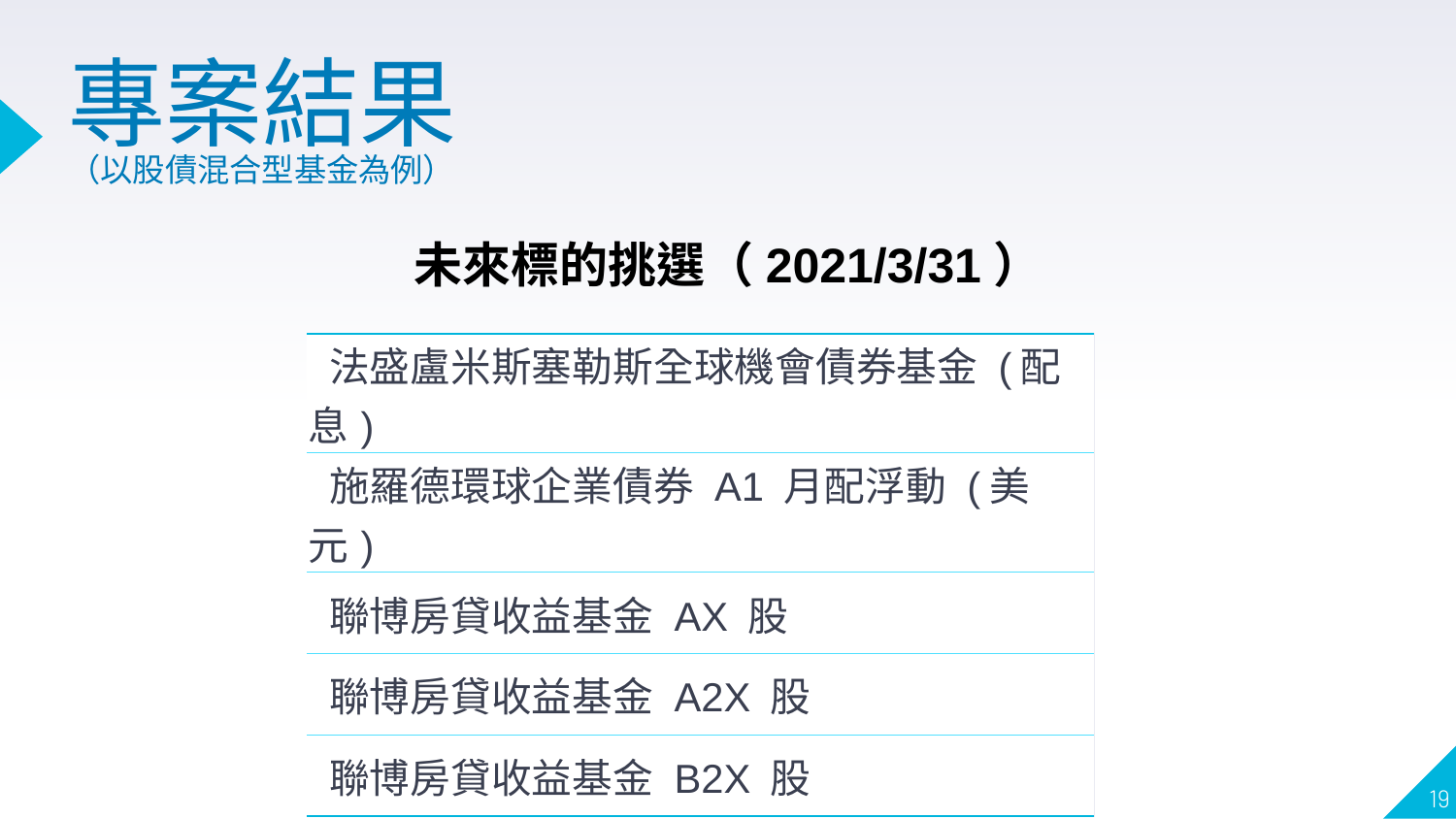

專案結果
（以股債混合型基金為例）
未來標的挑選（2021/3/31）
| 法盛盧米斯塞勒斯全球機會債券基金 (配息) |
| --- |
| 施羅德環球企業債券 A1 月配浮動 (美元) |
| 聯博房貸收益基金 AX 股 |
| 聯博房貸收益基金 A2X 股 |
| 聯博房貸收益基金 B2X 股 |
19